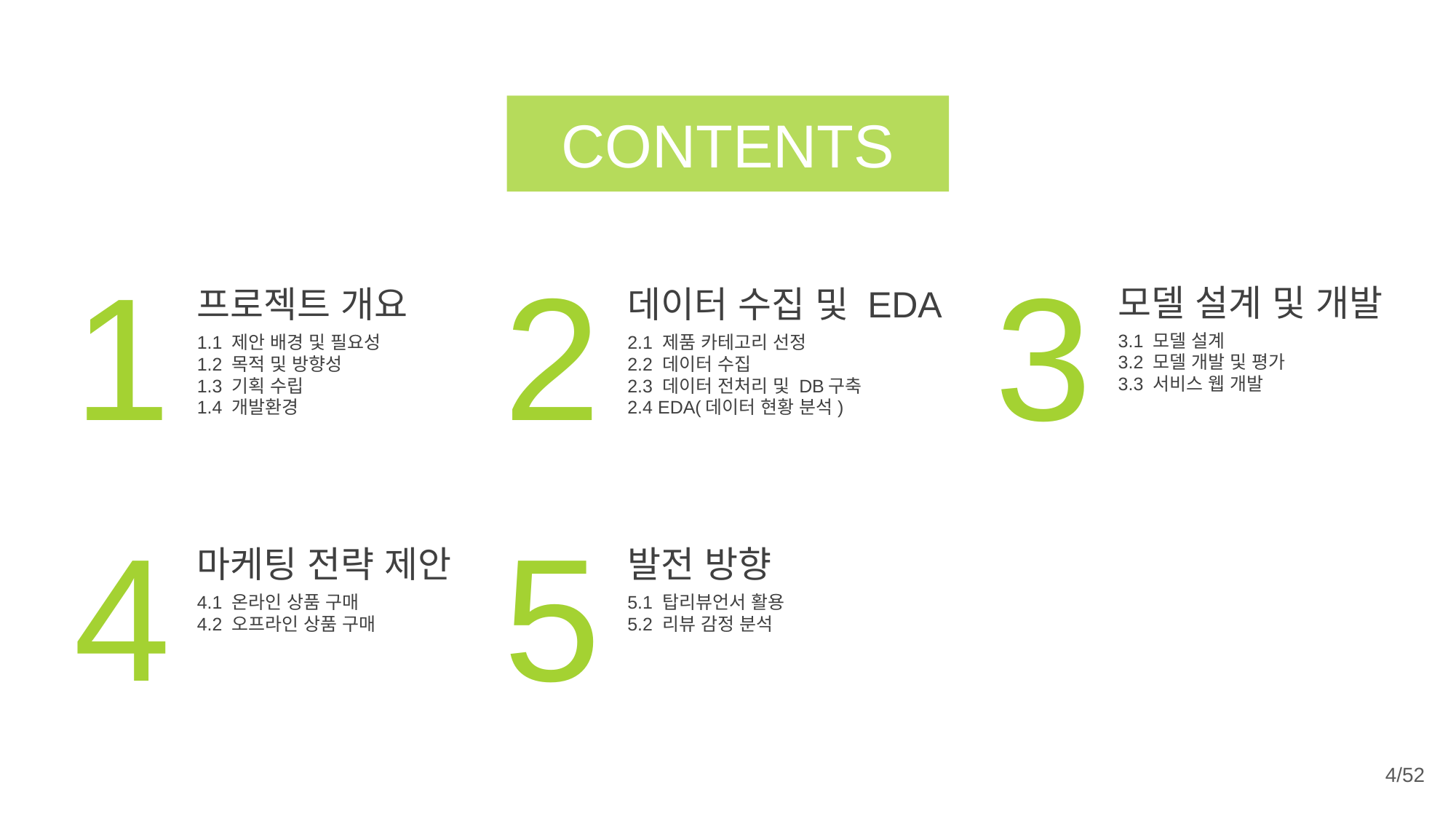

CONTENTS
1
프로젝트 개요
1.1 제안 배경 및 필요성
1.2 목적 및 방향성
1.3 기획 수립
1.4 개발환경
2
데이터 수집 및 EDA
2.1 제품 카테고리 선정
2.2 데이터 수집
2.3 데이터 전처리 및 DB구축
2.4 EDA(데이터 현황 분석)
3
모델 설계 및 개발
3.1 모델 설계
3.2 모델 개발 및 평가
3.3 서비스 웹 개발
4
마케팅 전략 제안
4.1 온라인 상품 구매
4.2 오프라인 상품 구매
5
발전 방향
5.1 탑리뷰언서 활용
5.2 리뷰 감정 분석
4/52